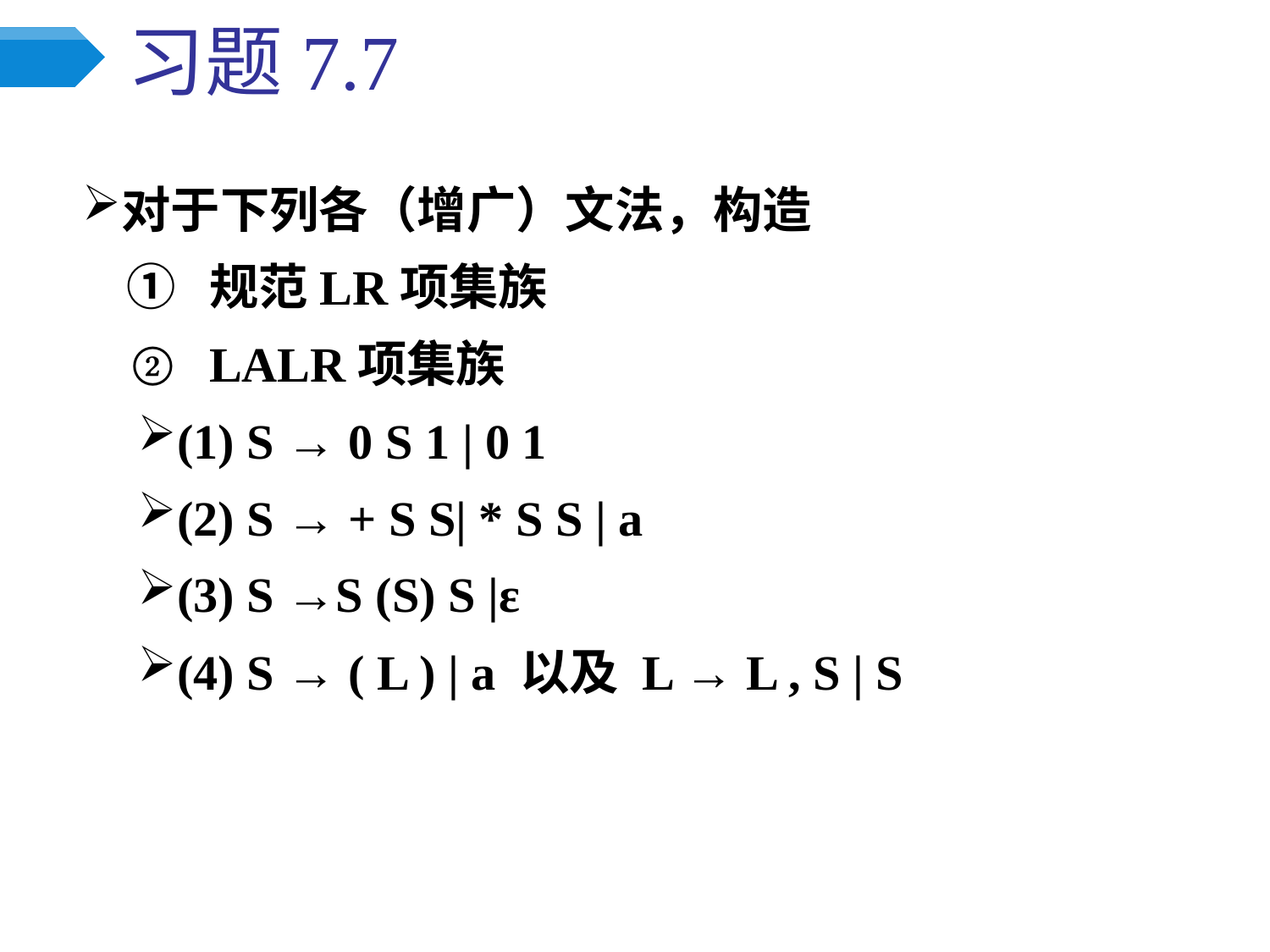

# 习题7.7
对于下列各（增广）文法，构造
    ①	规范LR项集族
    ②	LALR项集族
(1) S → 0 S 1 | 0 1
(2) S → + S S| * S S | a
(3) S →S (S) S |ε
(4) S → ( L ) | a 以及 L → L , S | S